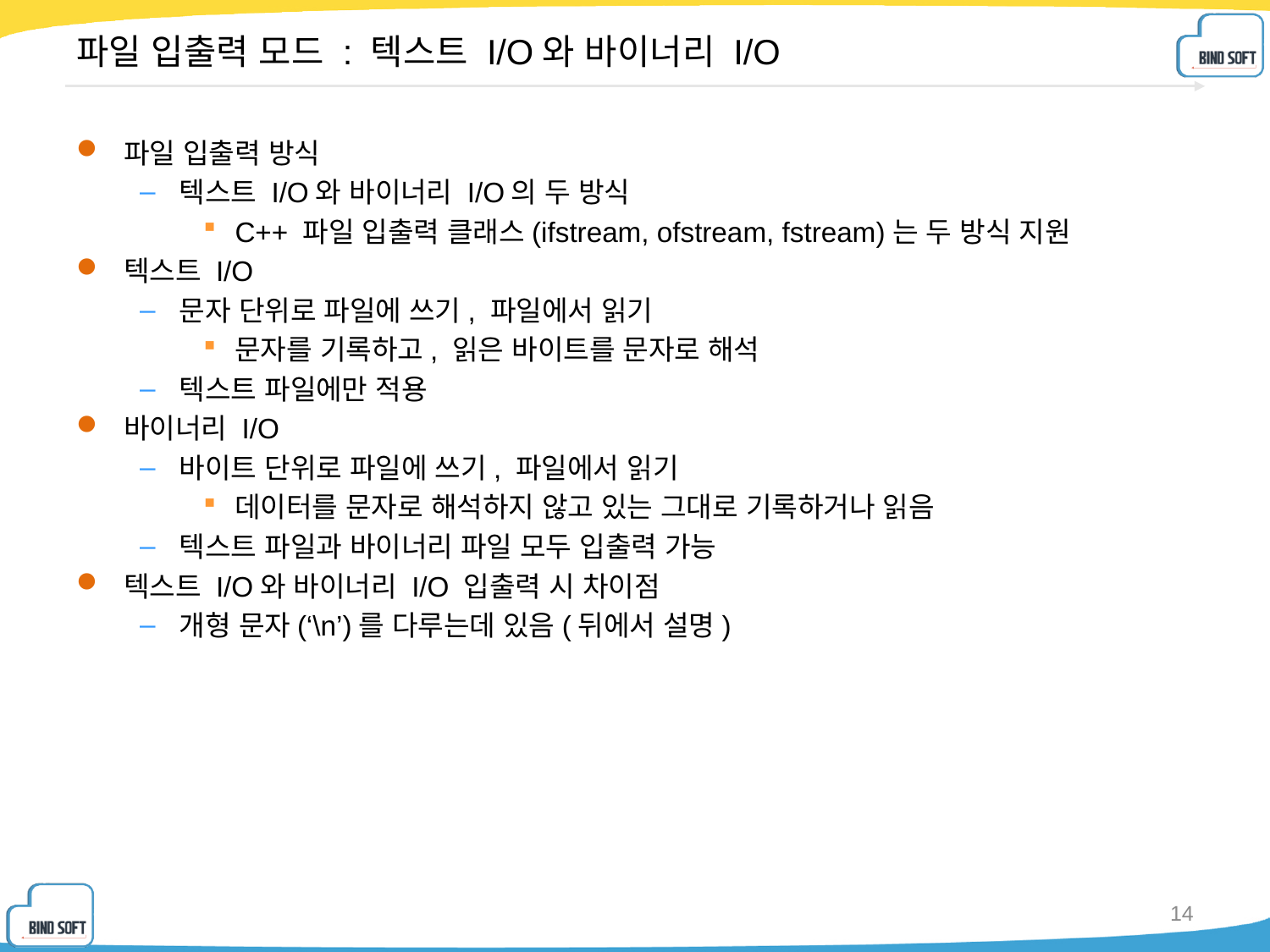

# 파일 입출력 모드 : 텍스트 I/O와 바이너리 I/O
파일 입출력 방식
텍스트 I/O와 바이너리 I/O의 두 방식
C++ 파일 입출력 클래스(ifstream, ofstream, fstream)는 두 방식 지원
텍스트 I/O
문자 단위로 파일에 쓰기, 파일에서 읽기
문자를 기록하고, 읽은 바이트를 문자로 해석
텍스트 파일에만 적용
바이너리 I/O
바이트 단위로 파일에 쓰기, 파일에서 읽기
데이터를 문자로 해석하지 않고 있는 그대로 기록하거나 읽음
텍스트 파일과 바이너리 파일 모두 입출력 가능
텍스트 I/O와 바이너리 I/O 입출력 시 차이점
개형 문자(‘\n’)를 다루는데 있음(뒤에서 설명)
14